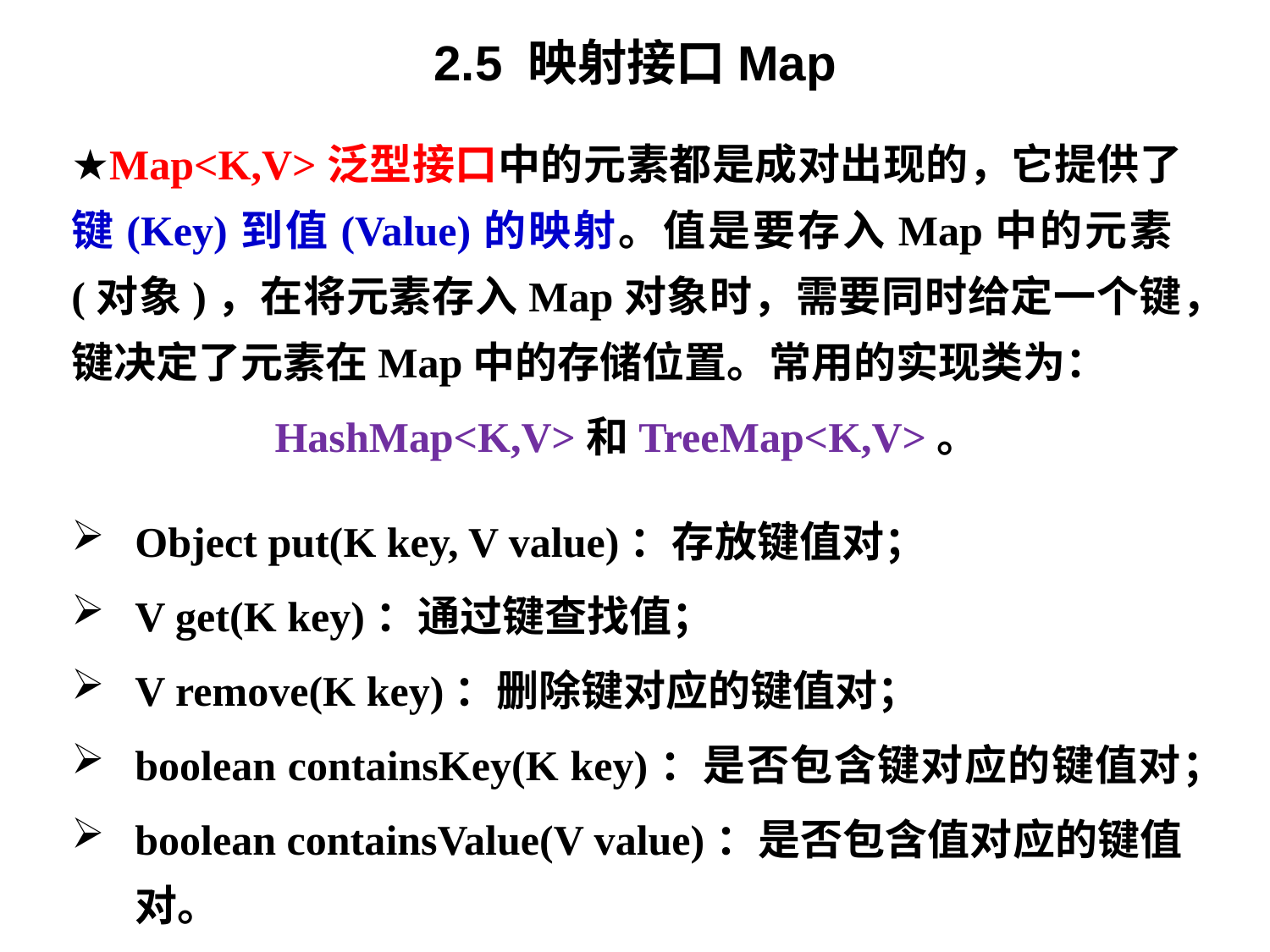

# 2.5 映射接口Map
★Map<K,V>泛型接口中的元素都是成对出现的，它提供了键(Key)到值(Value)的映射。值是要存入Map中的元素(对象)，在将元素存入Map对象时，需要同时给定一个键，键决定了元素在Map中的存储位置。常用的实现类为：
HashMap<K,V>和TreeMap<K,V>。

Object put(K key, V value)：存放键值对；
V get(K key)：通过键查找值；
V remove(K key)：删除键对应的键值对；
boolean containsKey(K key)：是否包含键对应的键值对；
boolean containsValue(V value)：是否包含值对应的键值对。